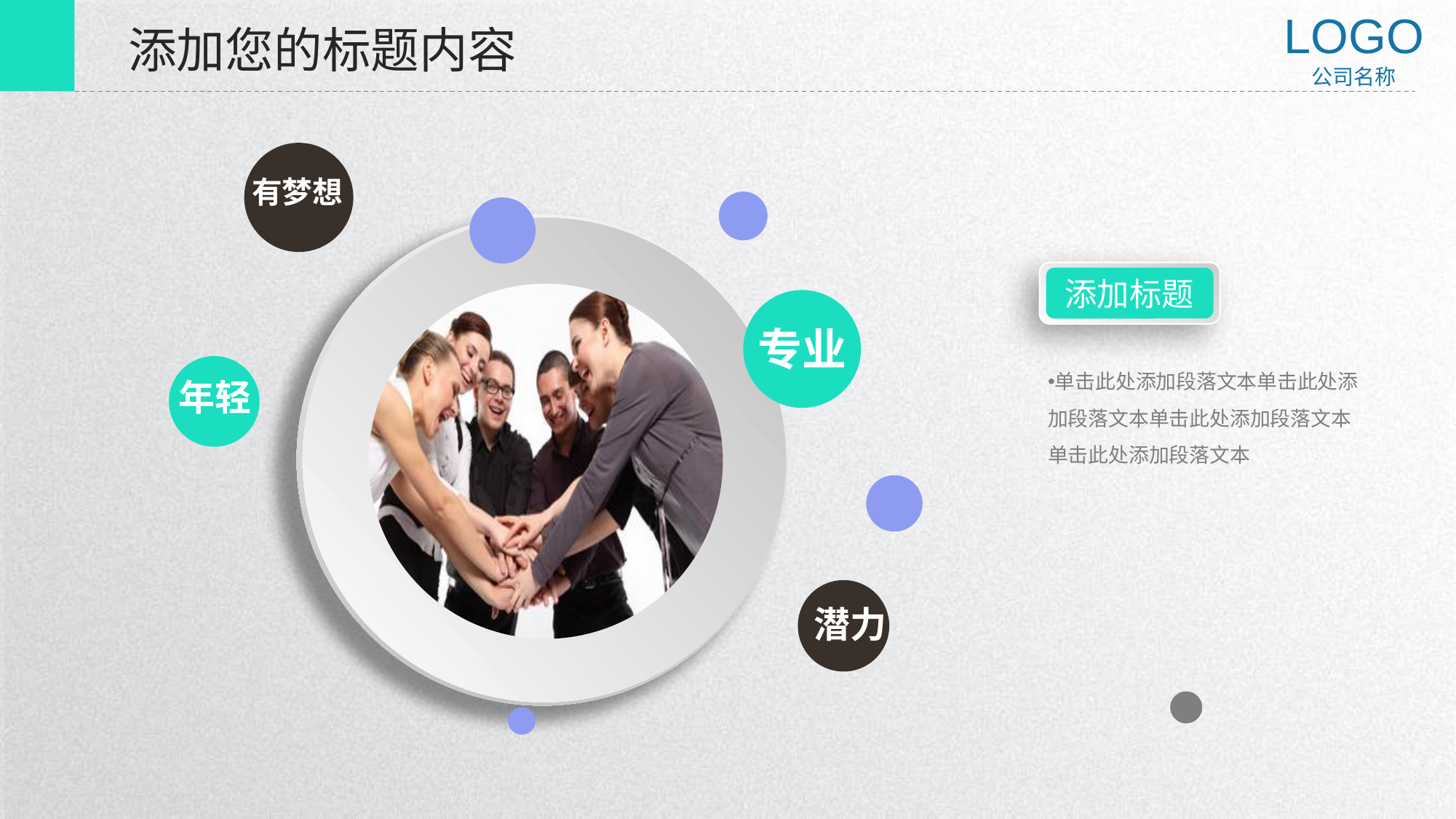

LOGO
公司名称
添加您的标题内容

有梦想

添加标题

专业
单击此处添加段落文本单击此处添加段落文本单击此处添加段落文本单击此处添加段落文本

年轻

潜力